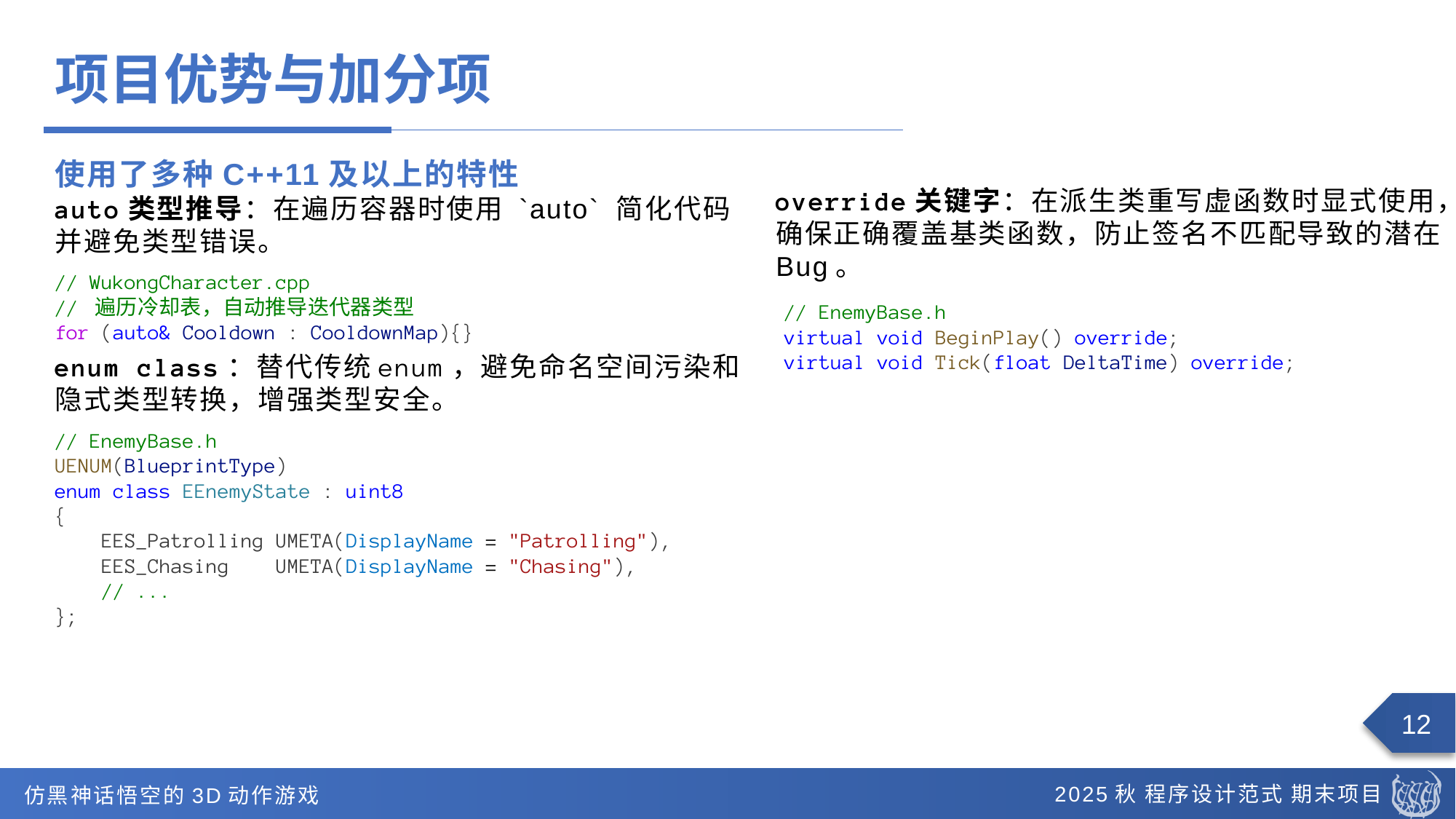

项目优势与加分项
使用了多种C++11及以上的特性
auto类型推导：在遍历容器时使用 `auto` 简化代码并避免类型错误。

override关键字：在派生类重写虚函数时显式使用，确保正确覆盖基类函数，防止签名不匹配导致的潜在 Bug。
// WukongCharacter.cpp
// 遍历冷却表，自动推导迭代器类型
for (auto& Cooldown : CooldownMap){}
// EnemyBase.h
virtual void BeginPlay() override;
virtual void Tick(float DeltaTime) override;
enum class：替代传统enum，避免命名空间污染和隐式类型转换，增强类型安全。
// EnemyBase.h
UENUM(BlueprintType)
enum class EEnemyState : uint8
{
    EES_Patrolling UMETA(DisplayName = "Patrolling"),
    EES_Chasing    UMETA(DisplayName = "Chasing"),
    // ...
};